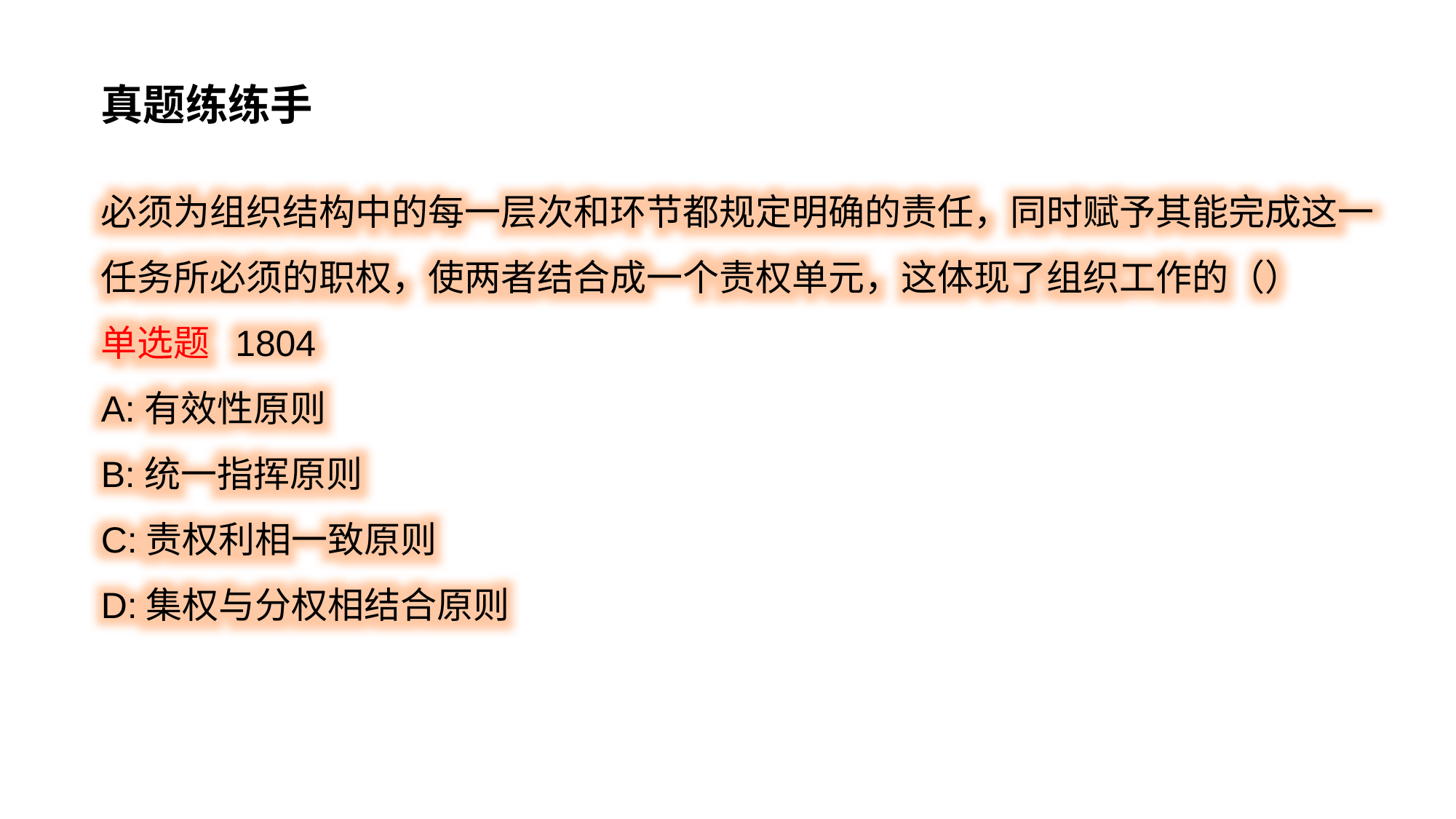

真题练练手
必须为组织结构中的每一层次和环节都规定明确的责任，同时赋予其能完成这一任务所必须的职权，使两者结合成一个责权单元，这体现了组织工作的（）
单选题  1804
A:有效性原则
B:统一指挥原则
C:责权利相一致原则
D:集权与分权相结合原则